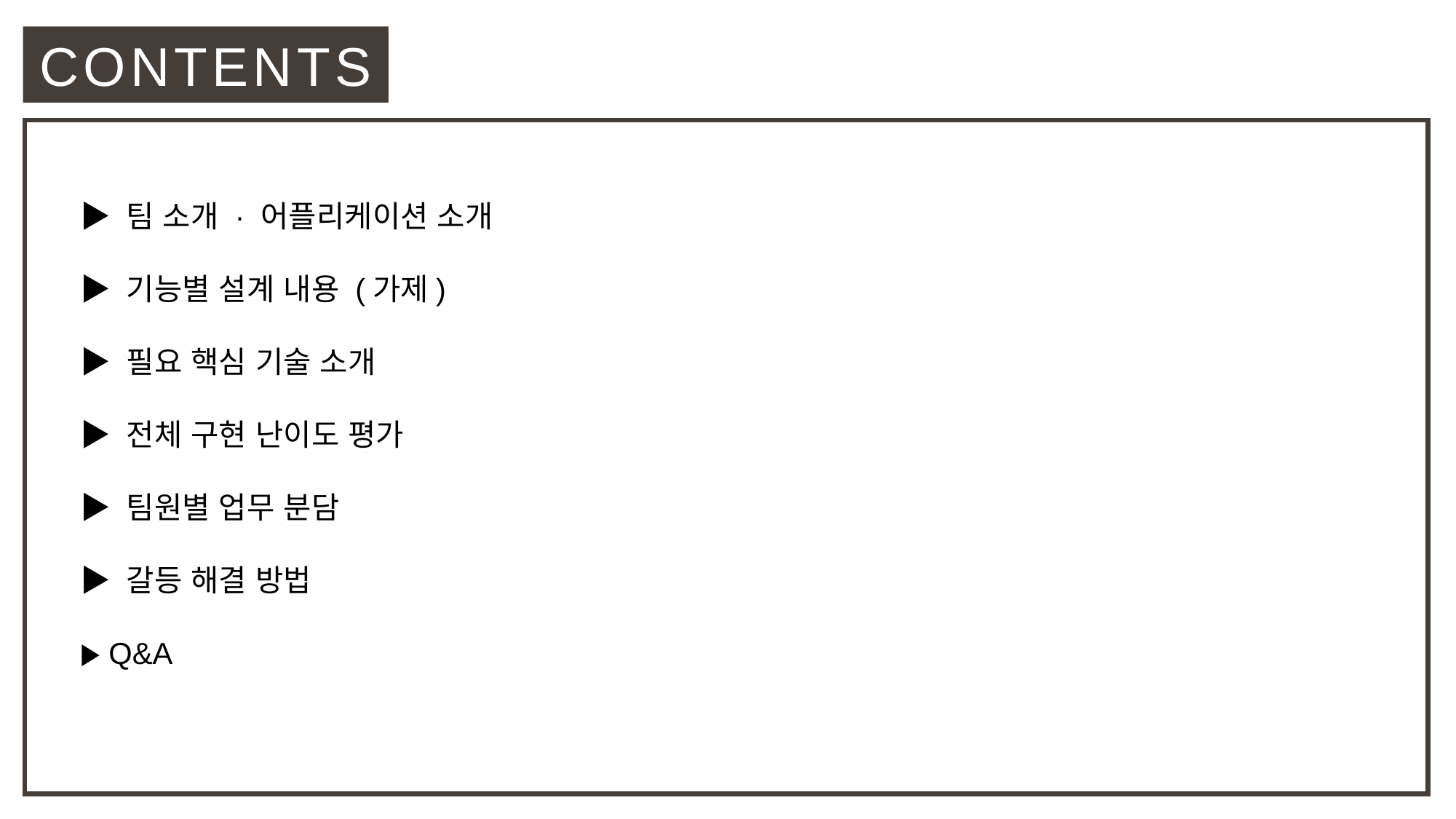

CONTENTS
▶ 팀 소개 · 어플리케이션 소개

▶ 기능별 설계 내용 (가제)

▶ 필요 핵심 기술 소개

▶ 전체 구현 난이도 평가

▶ 팀원별 업무 분담

▶ 갈등 해결 방법

▶ Q&A